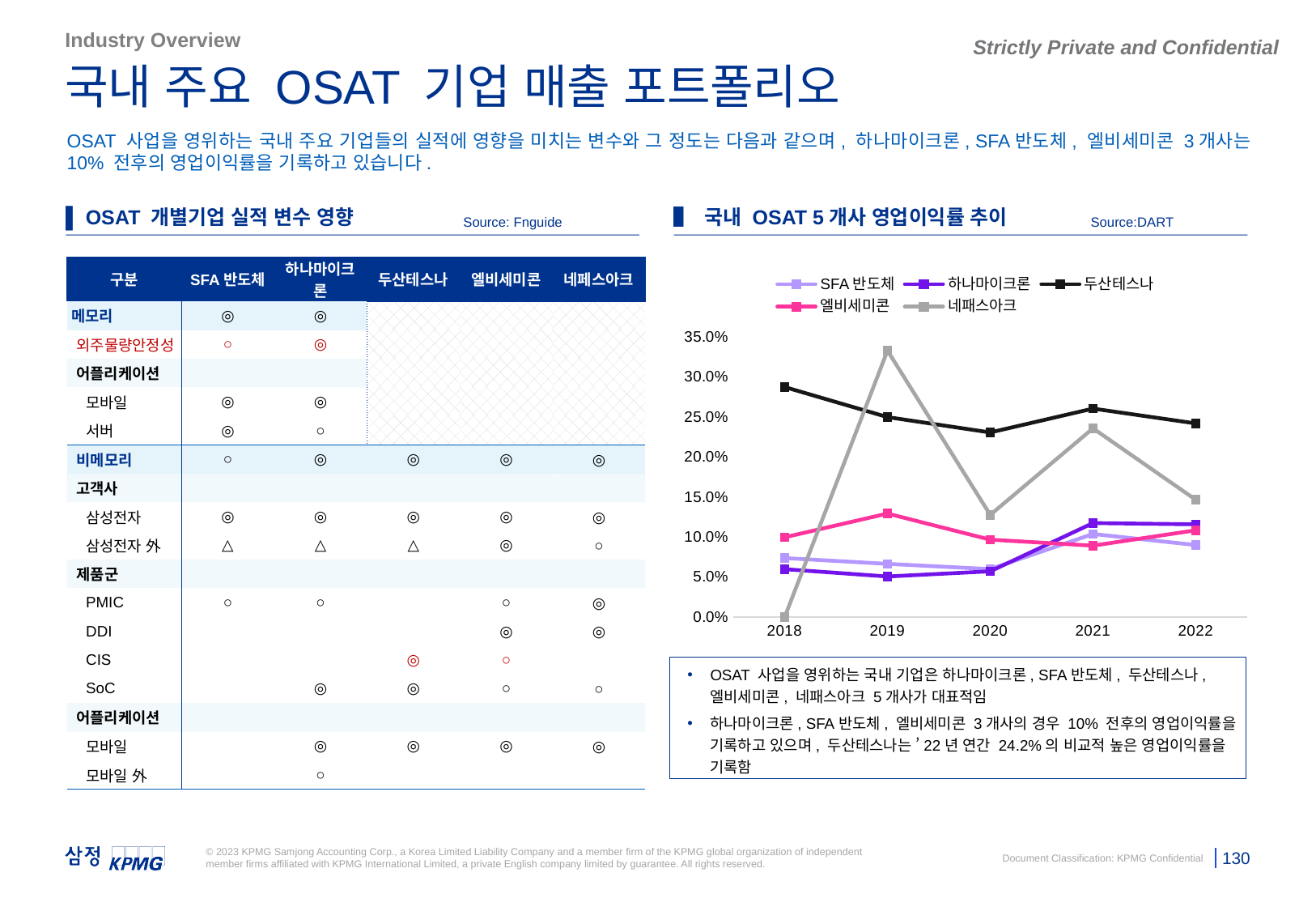

Industry Overview
국내 주요 OSAT 기업 매출 포트폴리오
OSAT 사업을 영위하는 국내 주요 기업들의 실적에 영향을 미치는 변수와 그 정도는 다음과 같으며, 하나마이크론, SFA반도체, 엘비세미콘 3개사는 10% 전후의 영업이익률을 기록하고 있습니다.
▌ OSAT 개별기업 실적 변수 영향

▌ 국내 OSAT 5개사 영업이익률 추이

Source: Fnguide
Source:DART
| 구분 | SFA반도체 | 하나마이크론 | 두산테스나 | 엘비세미콘 | 네페스아크 |
| --- | --- | --- | --- | --- | --- |
| 메모리 | ◎ | ◎ |  |  |  |
| 외주물량안정성 | ○ | ◎ |  |  |  |
| 어플리케이션 |  |  |  |  |  |
| 모바일 | ◎ | ◎ |  |  |  |
| 서버 | ◎ | ○ |  |  |  |
| 비메모리 | ○ | ◎ | ◎ | ◎ | ◎ |
| 고객사 |  |  |  |  |  |
| 삼성전자 | ◎ | ◎ | ◎ | ◎ | ◎ |
| 삼성전자 外 | △ | △ | △ | ◎ | ○ |
| 제품군 |  |  |  |  |  |
| PMIC | ○ | ○ |  | ○ | ◎ |
| DDI |  |  |  | ◎ | ◎ |
| CIS |  |  | ◎ | ○ |  |
| SoC |  | ◎ | ◎ | ○ | ○ |
| 어플리케이션 |  |  |  |  |  |
| 모바일 |  | ◎ | ◎ | ◎ | ◎ |
| 모바일 外 |  | ○ |  |  |  |

### Chart

| Category | SFA반도체 | 하나마이크론 | 두산테스나 | 엘비세미콘 | 네패스아크 |
|---|---|---|---|---|---|
| 2018 | 0.07357875384976623 | 0.05972934237788735 | 0.28727603755845865 | 0.09957619329372858 | 0.0 |
| 2019 | 0.06634924391889682 | 0.05059606809087066 | 0.24976682757674884 | 0.12917389364417584 | 0.33282349572827946 |
| 2020 | 0.05982090678814722 | 0.05703475386253013 | 0.23061098936632807 | 0.0965802824930882 | 0.12753356502857568 |
| 2021 | 0.10372078357066528 | 0.11732908308602034 | 0.26043440683596986 | 0.08912120467892783 | 0.23570517446259995 |
| 2022 | 0.08990586046720005 | 0.11577453871285812 | 0.24191547958053175 | 0.10826595493517872 | 0.14642043825707937 |
OSAT 사업을 영위하는 국내 기업은 하나마이크론, SFA반도체, 두산테스나, 엘비세미콘, 네패스아크 5개사가 대표적임
하나마이크론, SFA반도체, 엘비세미콘 3개사의 경우 10% 전후의 영업이익률을 기록하고 있으며, 두산테스나는 ’22년 연간 24.2%의 비교적 높은 영업이익률을 기록함